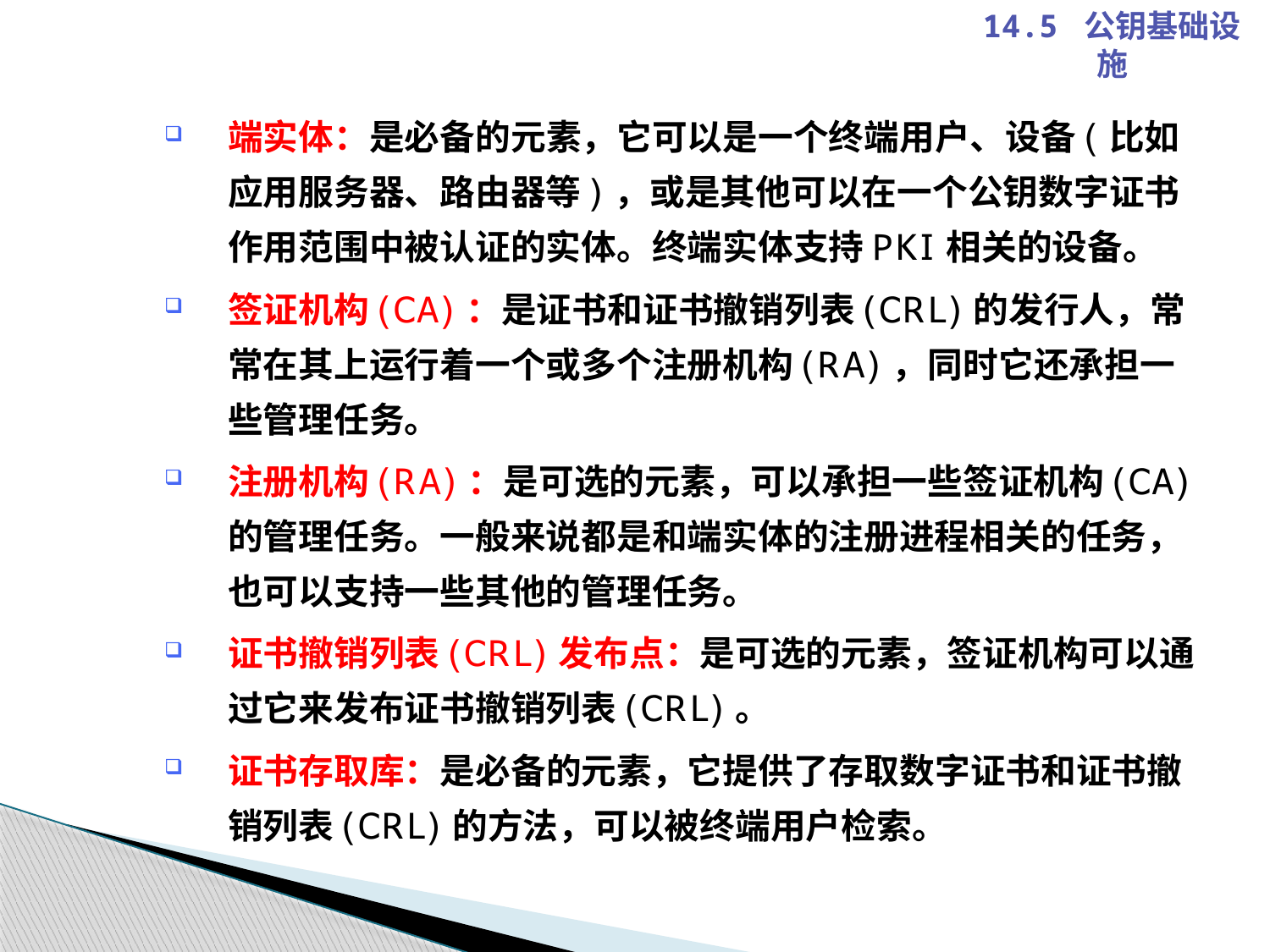

14.5 公钥基础设施
端实体：是必备的元素，它可以是一个终端用户、设备(比如应用服务器、路由器等)，或是其他可以在一个公钥数字证书作用范围中被认证的实体。终端实体支持PKI相关的设备。
签证机构(CA)：是证书和证书撤销列表(CRL)的发行人，常常在其上运行着一个或多个注册机构(RA)，同时它还承担一些管理任务。
注册机构(RA)：是可选的元素，可以承担一些签证机构(CA)的管理任务。一般来说都是和端实体的注册进程相关的任务，也可以支持一些其他的管理任务。
证书撤销列表(CRL)发布点：是可选的元素，签证机构可以通过它来发布证书撤销列表(CRL)。
证书存取库：是必备的元素，它提供了存取数字证书和证书撤销列表(CRL)的方法，可以被终端用户检索。